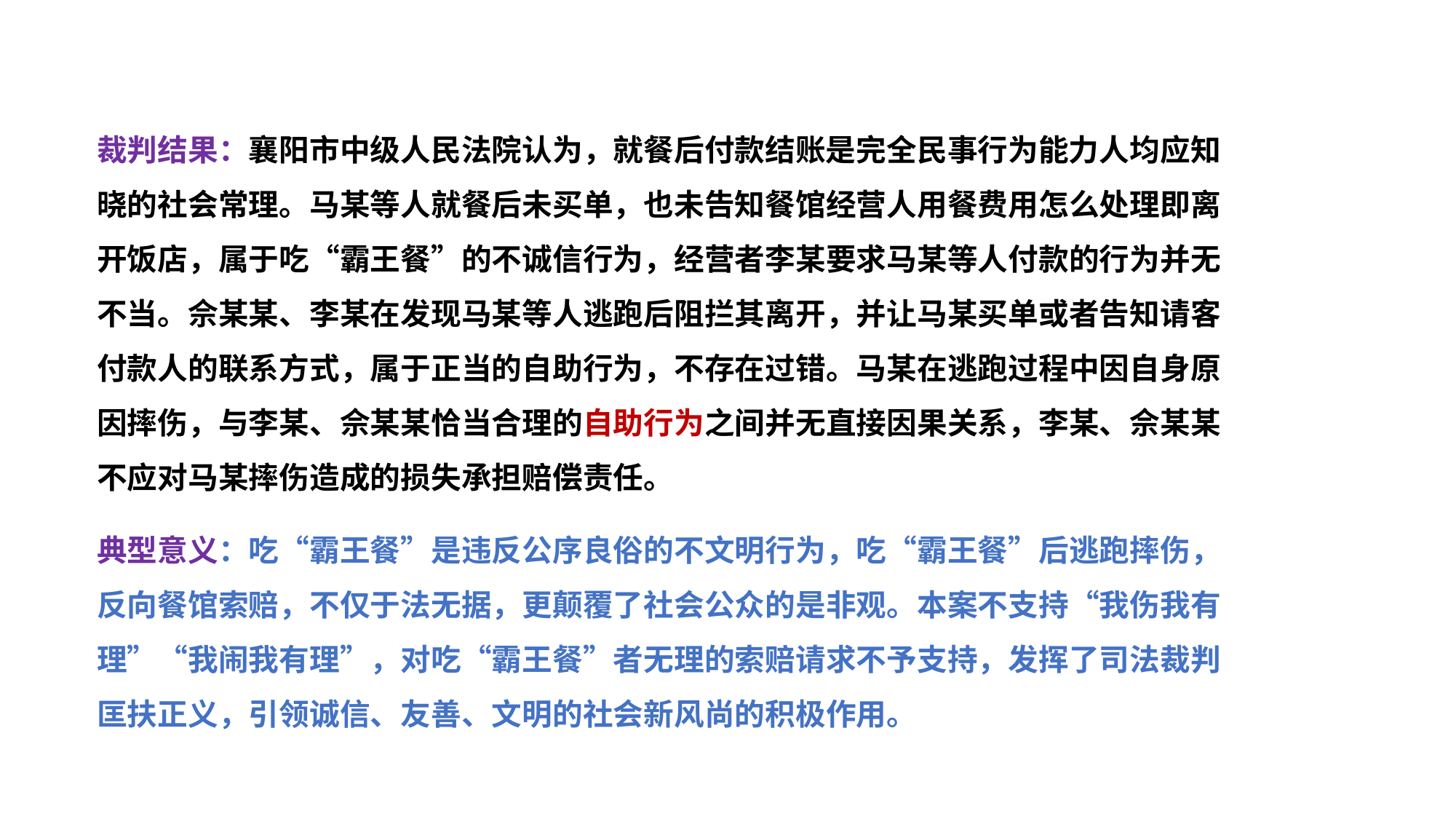

裁判结果：襄阳市中级人民法院认为，就餐后付款结账是完全民事行为能力人均应知晓的社会常理。马某等人就餐后未买单，也未告知餐馆经营人用餐费用怎么处理即离开饭店，属于吃“霸王餐”的不诚信行为，经营者李某要求马某等人付款的行为并无不当。佘某某、李某在发现马某等人逃跑后阻拦其离开，并让马某买单或者告知请客付款人的联系方式，属于正当的自助行为，不存在过错。马某在逃跑过程中因自身原因摔伤，与李某、佘某某恰当合理的自助行为之间并无直接因果关系，李某、佘某某不应对马某摔伤造成的损失承担赔偿责任。
典型意义：吃“霸王餐”是违反公序良俗的不文明行为，吃“霸王餐”后逃跑摔伤，反向餐馆索赔，不仅于法无据，更颠覆了社会公众的是非观。本案不支持“我伤我有理”“我闹我有理”，对吃“霸王餐”者无理的索赔请求不予支持，发挥了司法裁判匡扶正义，引领诚信、友善、文明的社会新风尚的积极作用。